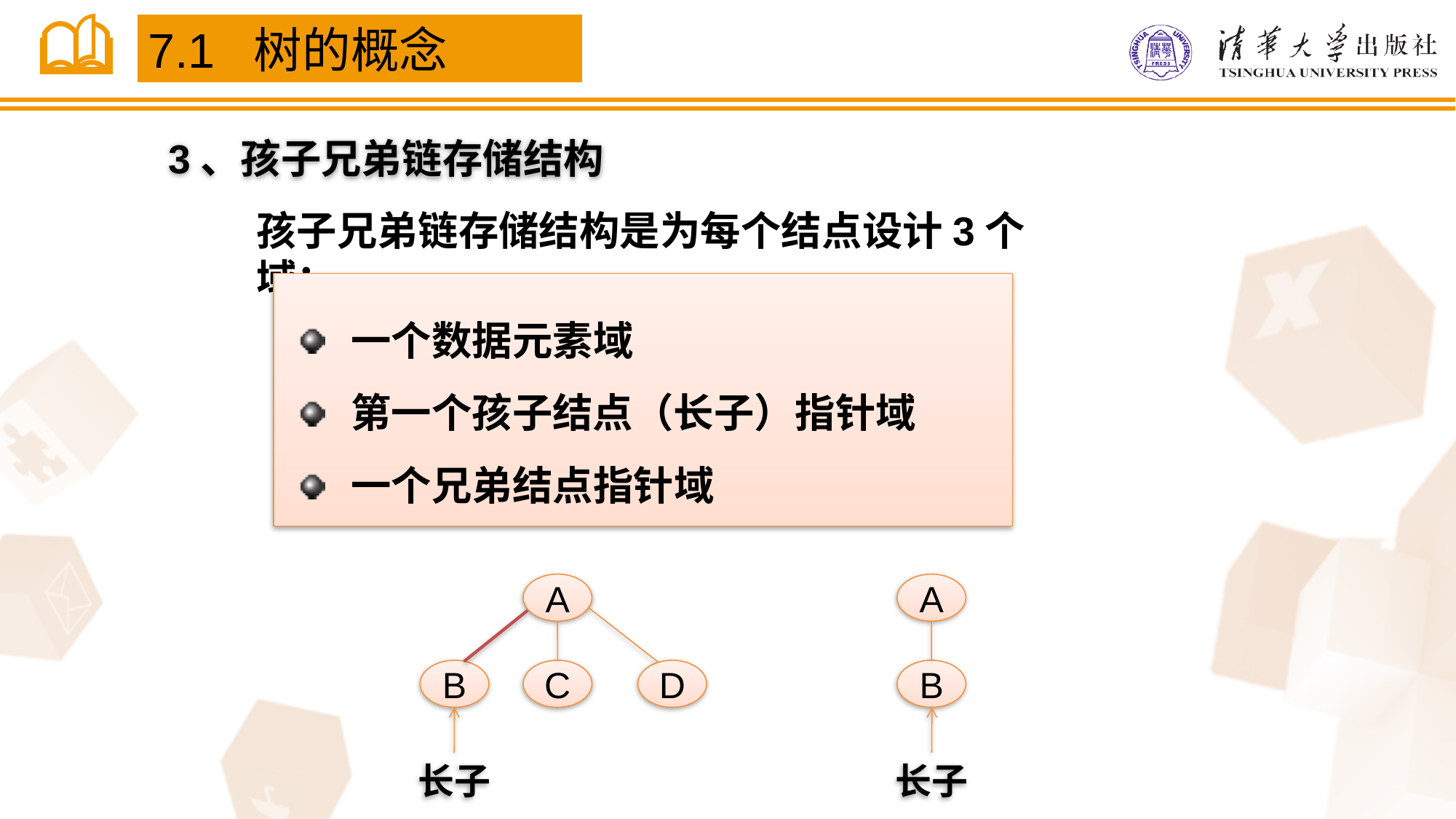

7.1  树的概念
3、孩子兄弟链存储结构
孩子兄弟链存储结构是为每个结点设计3个域：
一个数据元素域
第一个孩子结点（长子）指针域
一个兄弟结点指针域

A
A

B
C
D
B
长子
长子